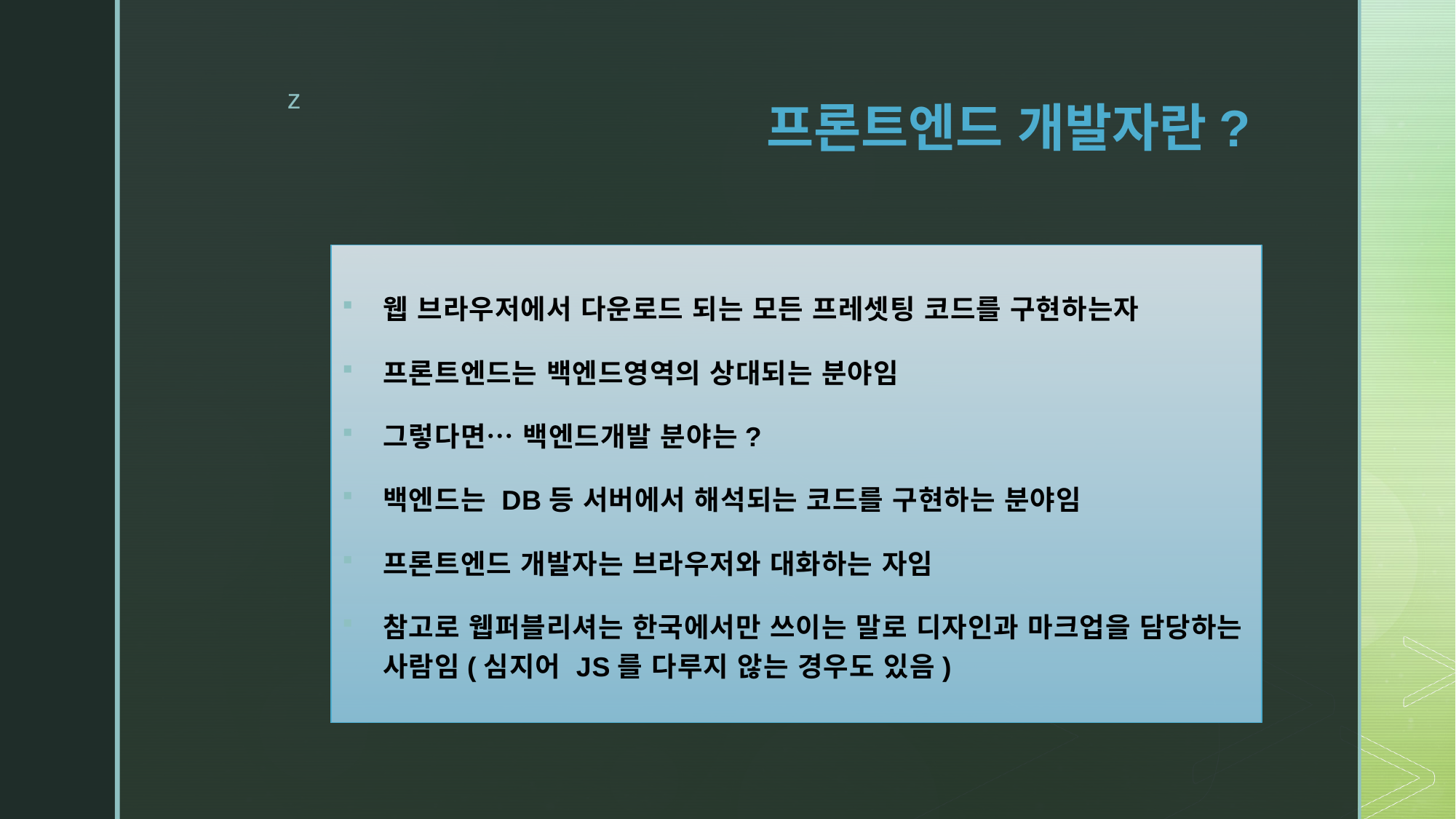

# 프론트엔드 개발자란?
웹 브라우저에서 다운로드 되는 모든 프레셋팅 코드를 구현하는자
프론트엔드는 백엔드영역의 상대되는 분야임
그렇다면… 백엔드개발 분야는?
백엔드는 DB등 서버에서 해석되는 코드를 구현하는 분야임
프론트엔드 개발자는 브라우저와 대화하는 자임
참고로 웹퍼블리셔는 한국에서만 쓰이는 말로 디자인과 마크업을 담당하는 사람임(심지어 JS를 다루지 않는 경우도 있음)